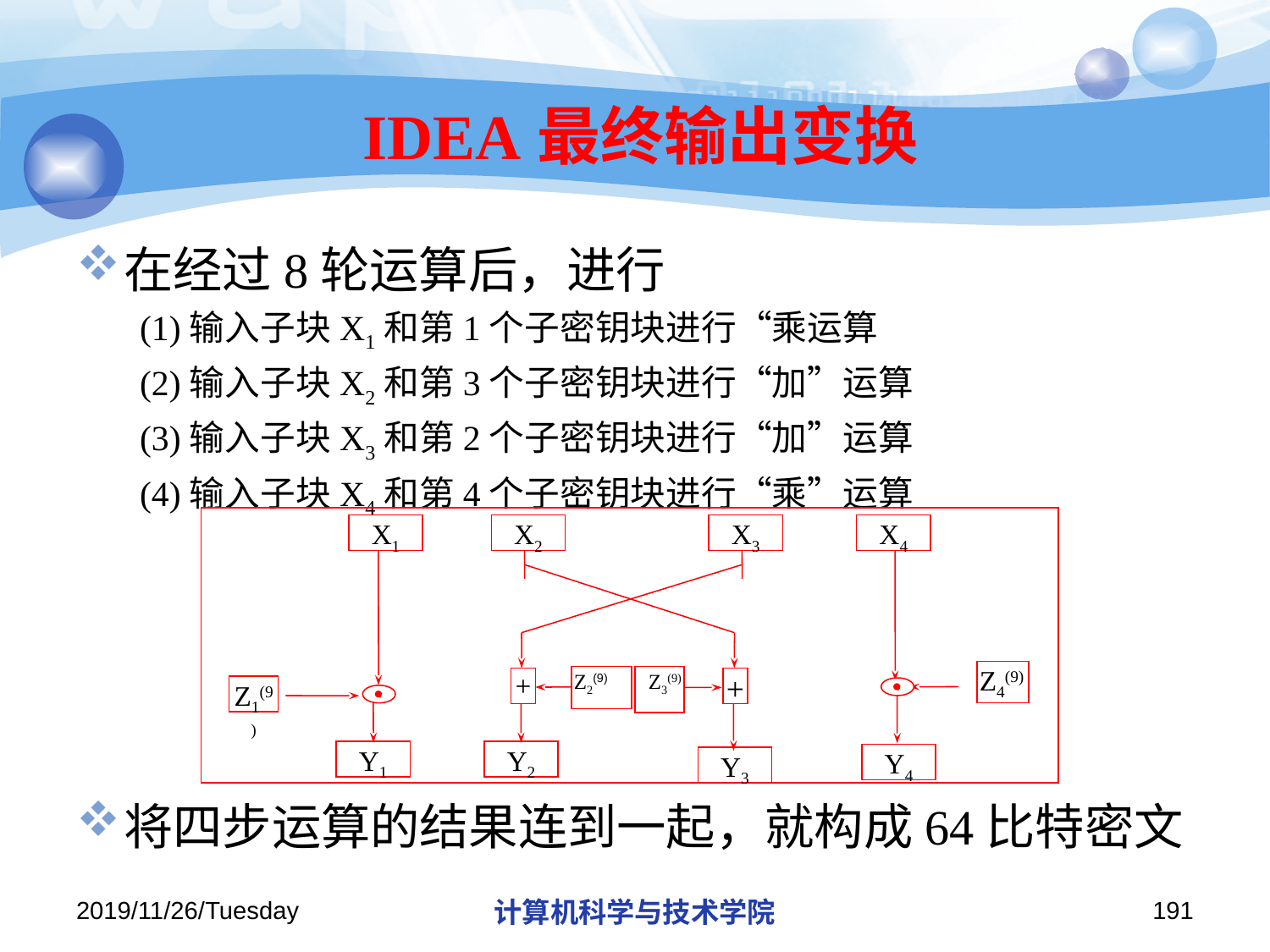

# IDEA最终输出变换
在经过8轮运算后，进行
(1)输入子块X1和第1个子密钥块进行“乘运算
(2)输入子块X2和第3个子密钥块进行“加”运算
(3)输入子块X3和第2个子密钥块进行“加”运算
(4)输入子块X4和第4个子密钥块进行“乘”运算

将四步运算的结果连到一起，就构成64比特密文

X1
X2
X3
X4

Z4(9)
Z2(9)
Z3(9)
+
+
Z1(9)

Y1
Y2
Y4
Y3
2019/11/26/Tuesday
计算机科学与技术学院
191